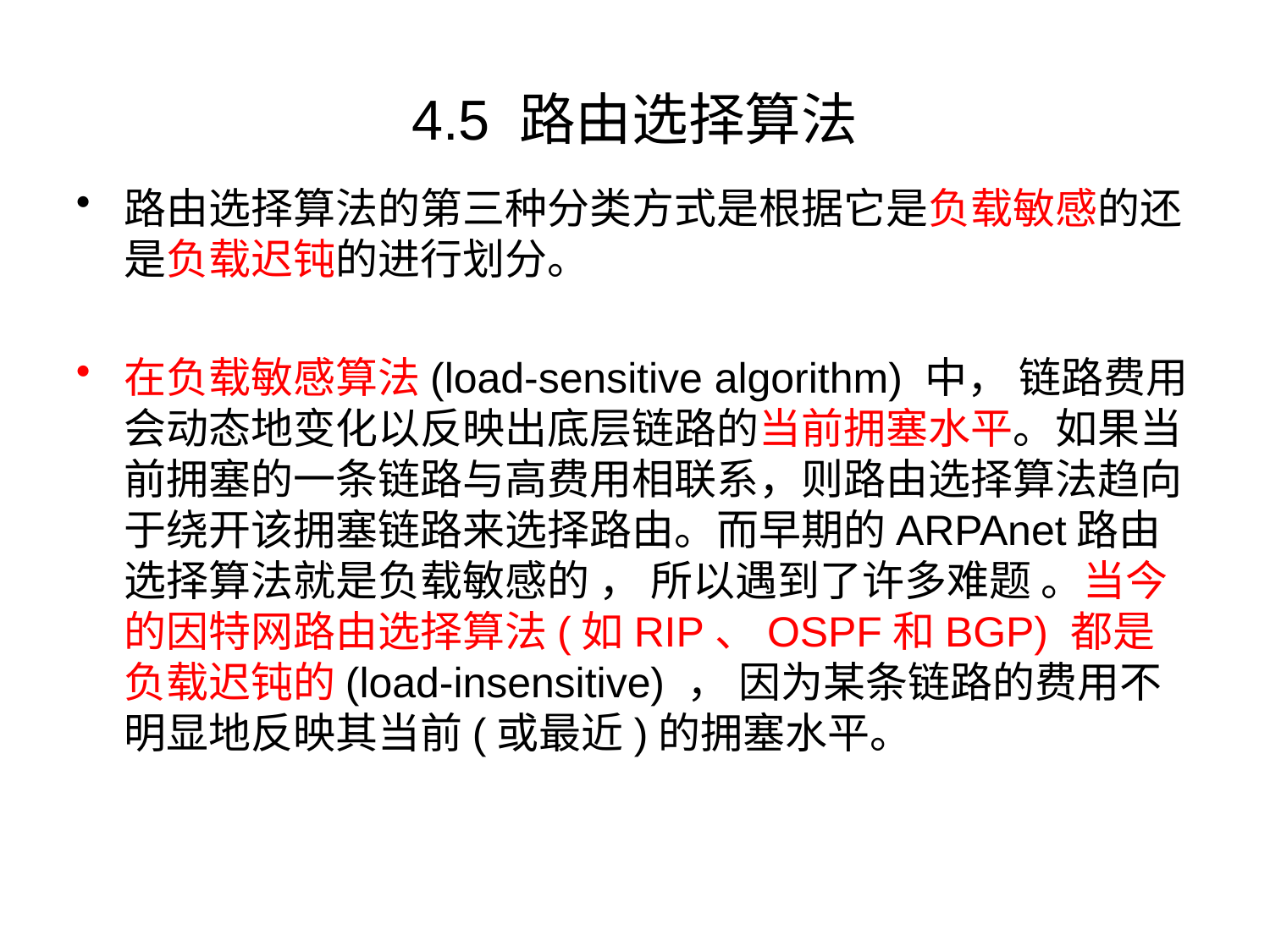

# 4.5 路由选择算法
路由选择算法的第三种分类方式是根据它是负载敏感的还是负载迟钝的进行划分。

在负载敏感算法(load-sensitive algorithm) 中， 链路费用会动态地变化以反映出底层链路的当前拥塞水平。如果当前拥塞的一条链路与高费用相联系，则路由选择算法趋向于绕开该拥塞链路来选择路由。而早期的ARPAnet路由选择算法就是负载敏感的 ， 所以遇到了许多难题 。当今的因特网路由选择算法(如RIP、OSPF和BGP) 都是负载迟钝的(load-insensitive) ， 因为某条链路的费用不明显地反映其当前(或最近)的拥塞水平。